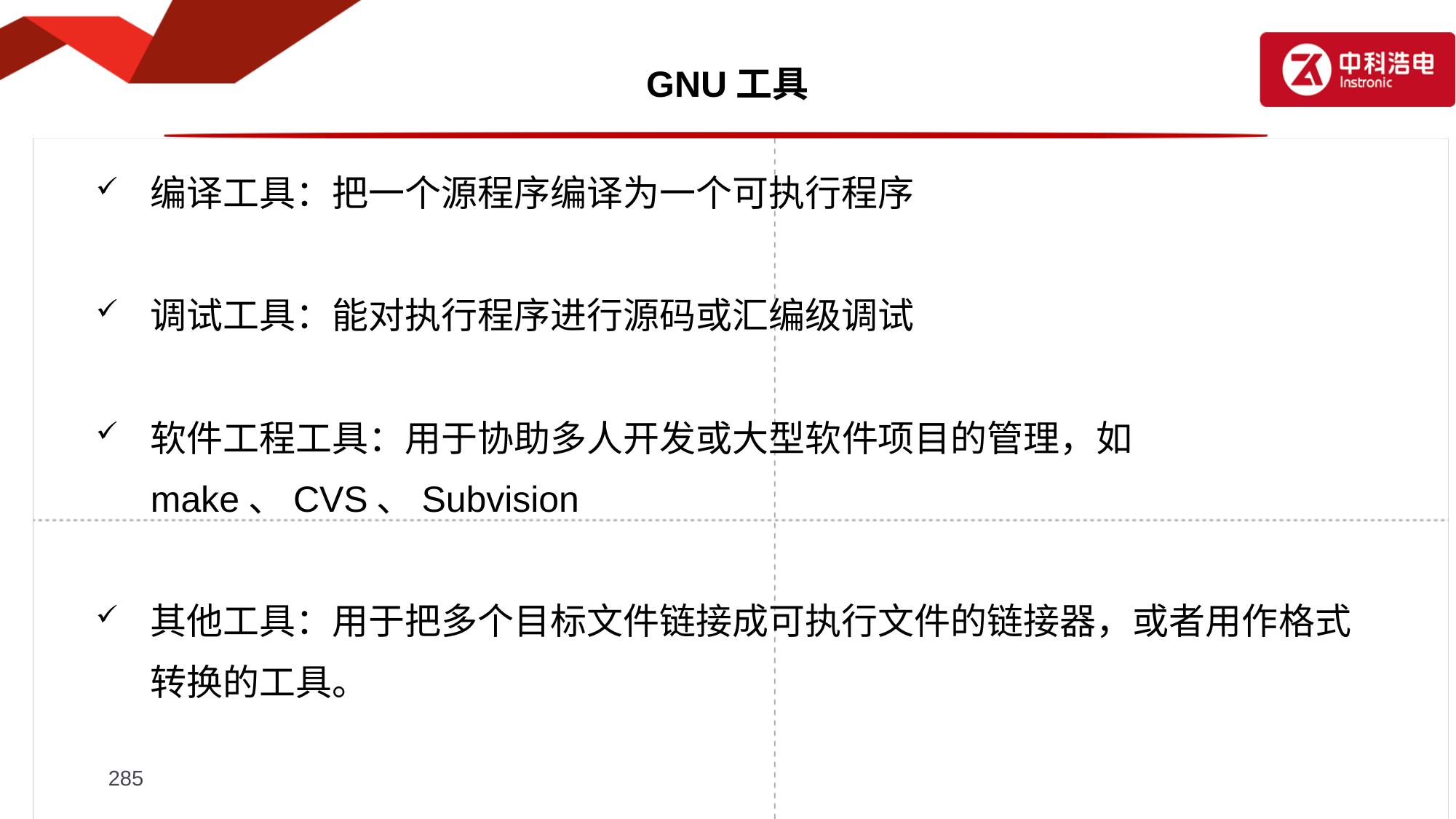

# GNU工具
编译工具：把一个源程序编译为一个可执行程序

调试工具：能对执行程序进行源码或汇编级调试

软件工程工具：用于协助多人开发或大型软件项目的管理，如make、CVS、Subvision

其他工具：用于把多个目标文件链接成可执行文件的链接器，或者用作格式转换的工具。
285